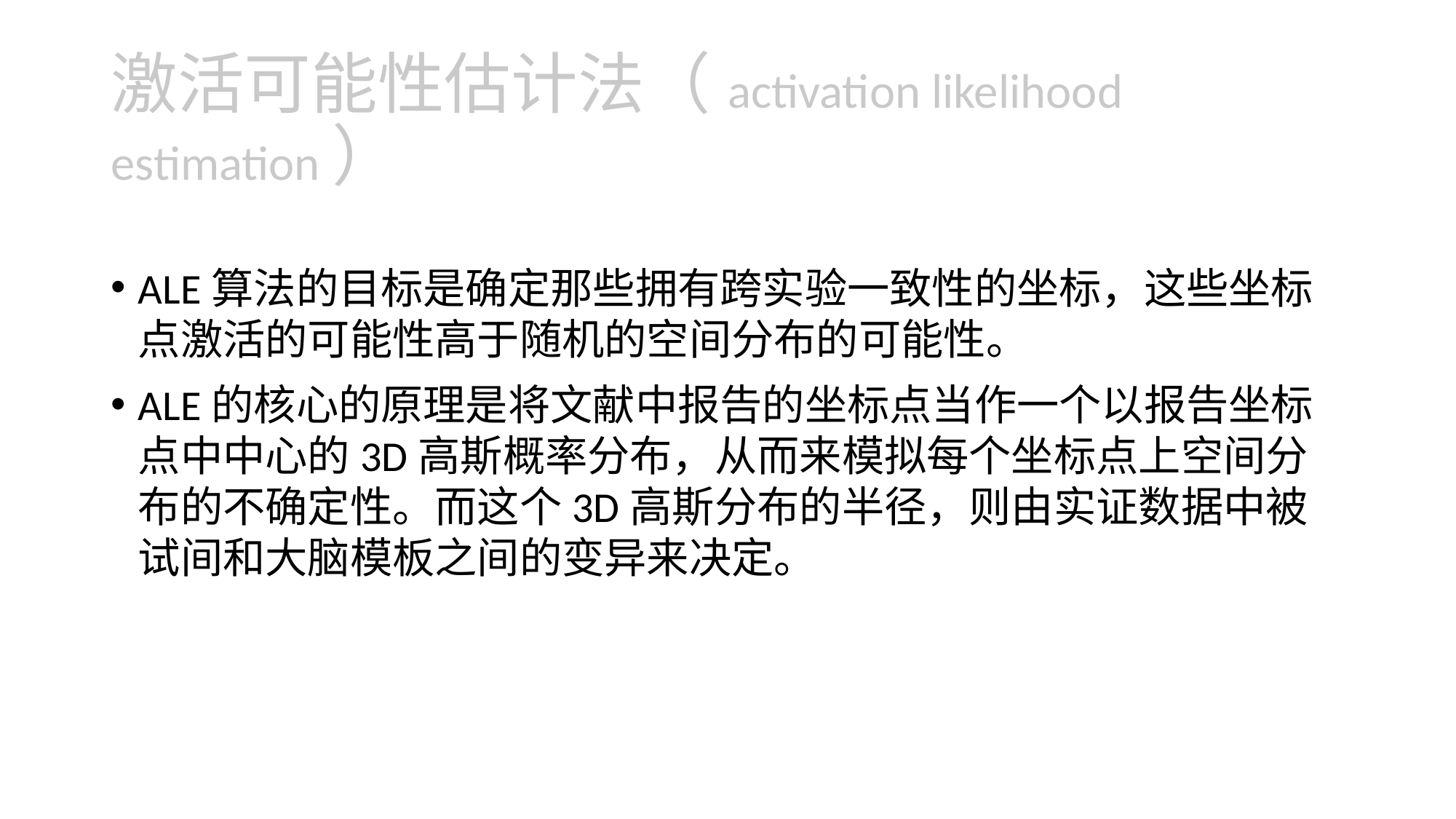

# 激活可能性估计法（activation likelihood estimation）
ALE算法的目标是确定那些拥有跨实验一致性的坐标，这些坐标点激活的可能性高于随机的空间分布的可能性。
ALE的核心的原理是将文献中报告的坐标点当作一个以报告坐标点中中心的3D高斯概率分布，从而来模拟每个坐标点上空间分布的不确定性。而这个3D高斯分布的半径，则由实证数据中被试间和大脑模板之间的变异来决定。